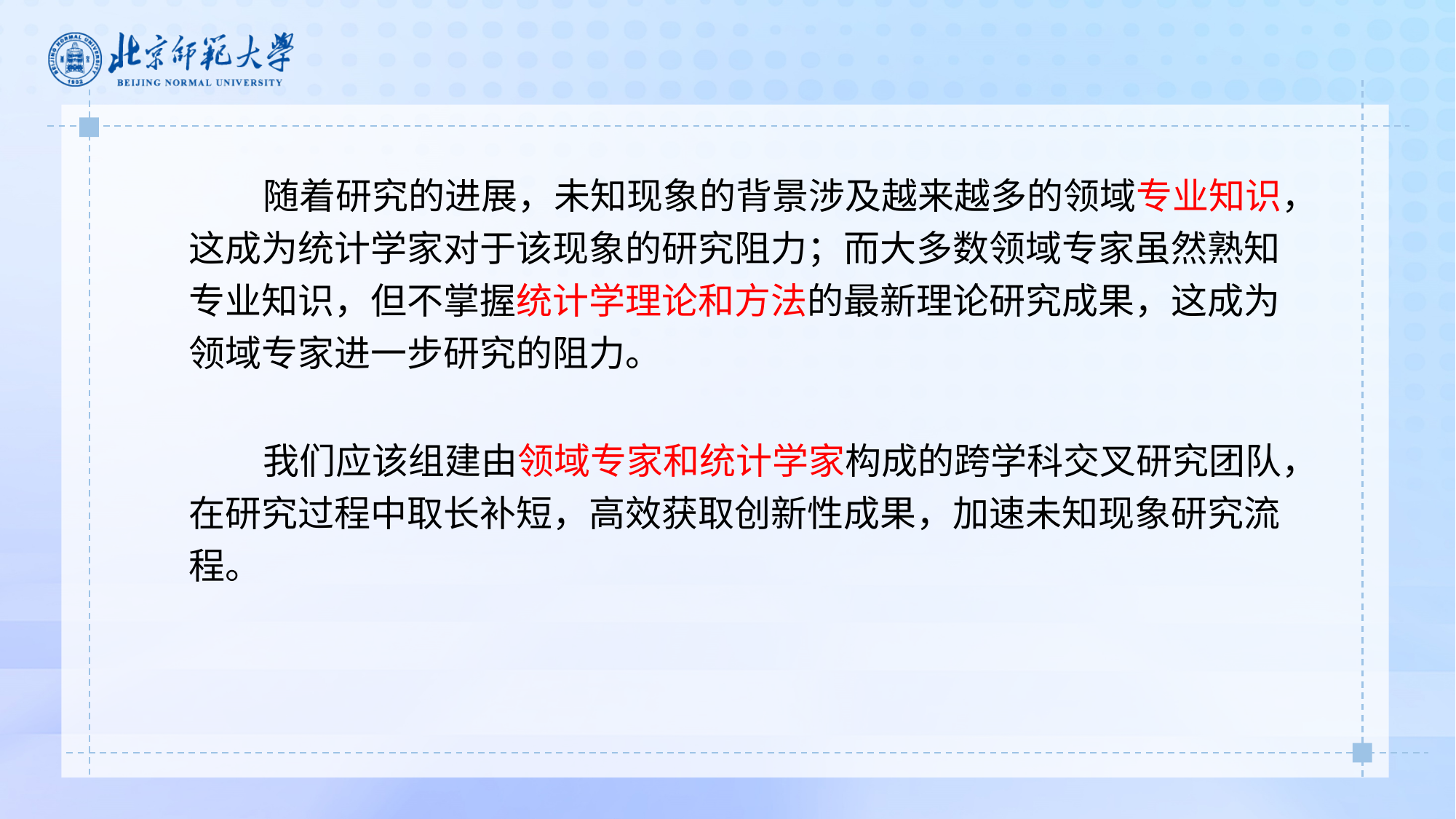

随着研究的进展，未知现象的背景涉及越来越多的领域专业知识，这成为统计学家对于该现象的研究阻力；而大多数领域专家虽然熟知专业知识，但不掌握统计学理论和方法的最新理论研究成果，这成为领域专家进一步研究的阻力。
        我们应该组建由领域专家和统计学家构成的跨学科交叉研究团队，在研究过程中取长补短，高效获取创新性成果，加速未知现象研究流程。